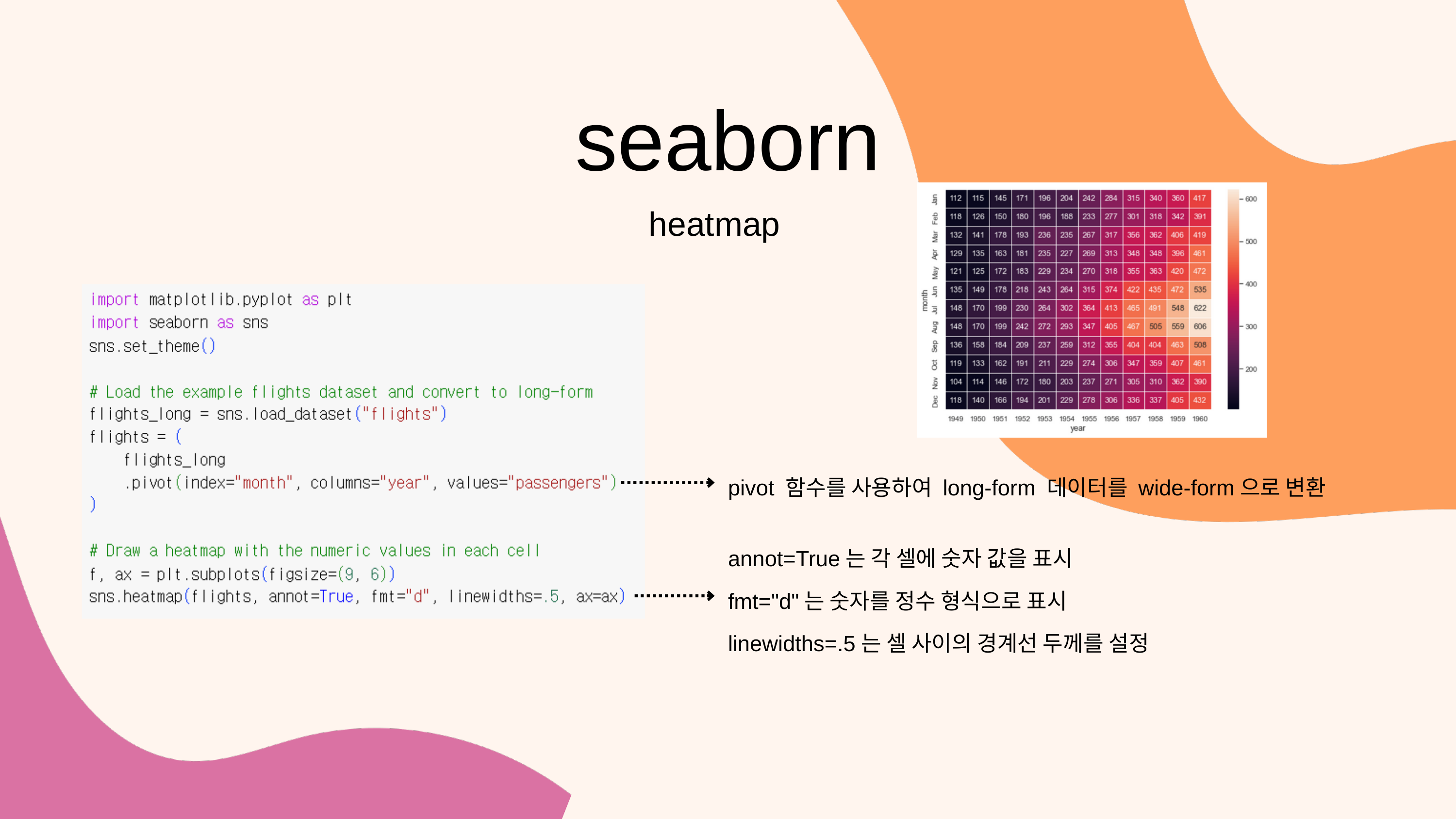

seaborn
heatmap

pivot 함수를 사용하여 long-form 데이터를 wide-form으로 변환

annot=True는 각 셀에 숫자 값을 표시
fmt="d"는 숫자를 정수 형식으로 표시
linewidths=.5는 셀 사이의 경계선 두께를 설정